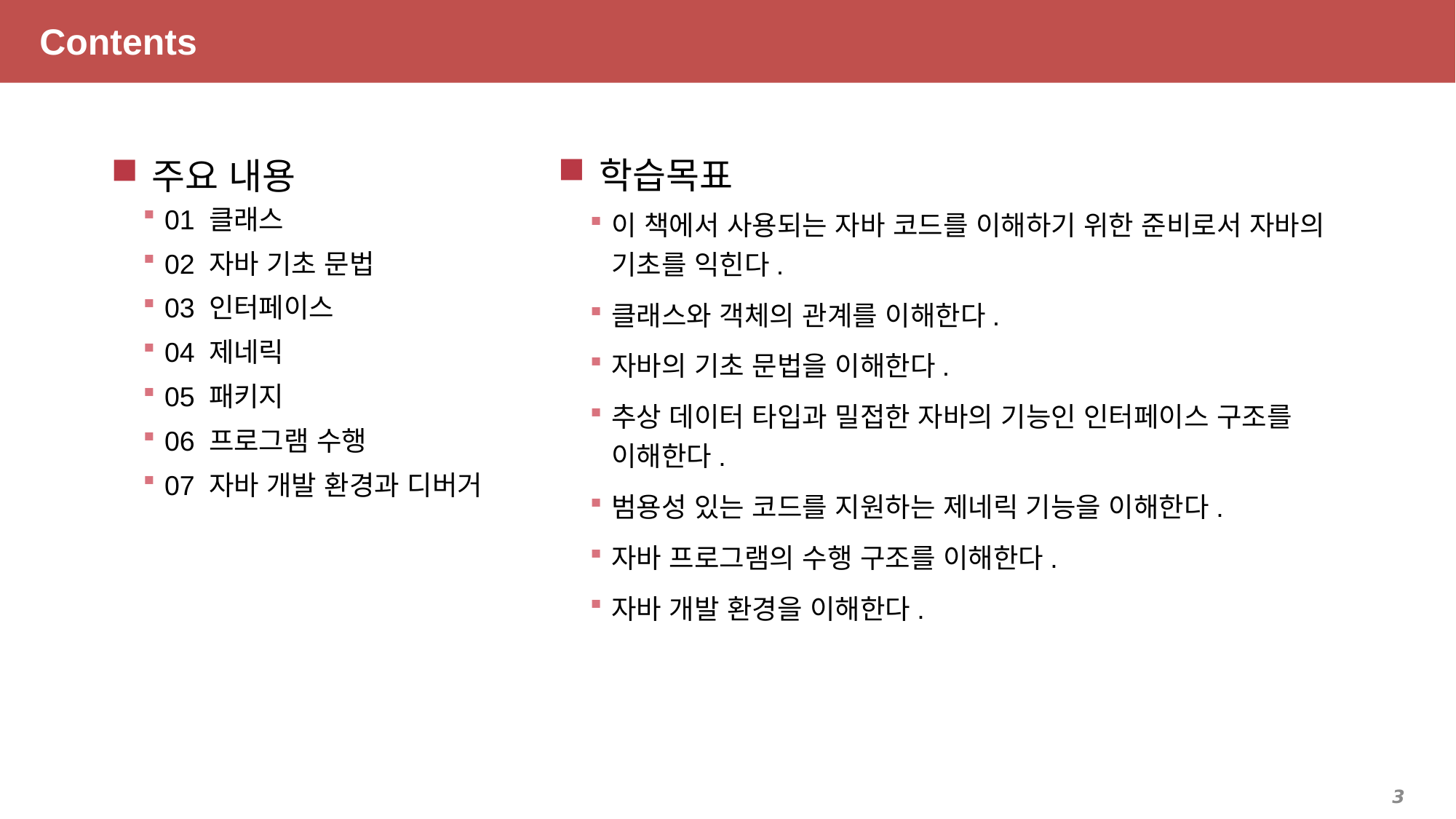

# Contents
학습목표
이 책에서 사용되는 자바 코드를 이해하기 위한 준비로서 자바의 기초를 익힌다.
클래스와 객체의 관계를 이해한다.
자바의 기초 문법을 이해한다.
추상 데이터 타입과 밀접한 자바의 기능인 인터페이스 구조를 이해한다.
범용성 있는 코드를 지원하는 제네릭 기능을 이해한다.
자바 프로그램의 수행 구조를 이해한다.
자바 개발 환경을 이해한다.

주요 내용
01 클래스
02 자바 기초 문법
03 인터페이스
04 제네릭
05 패키지
06 프로그램 수행
07 자바 개발 환경과 디버거